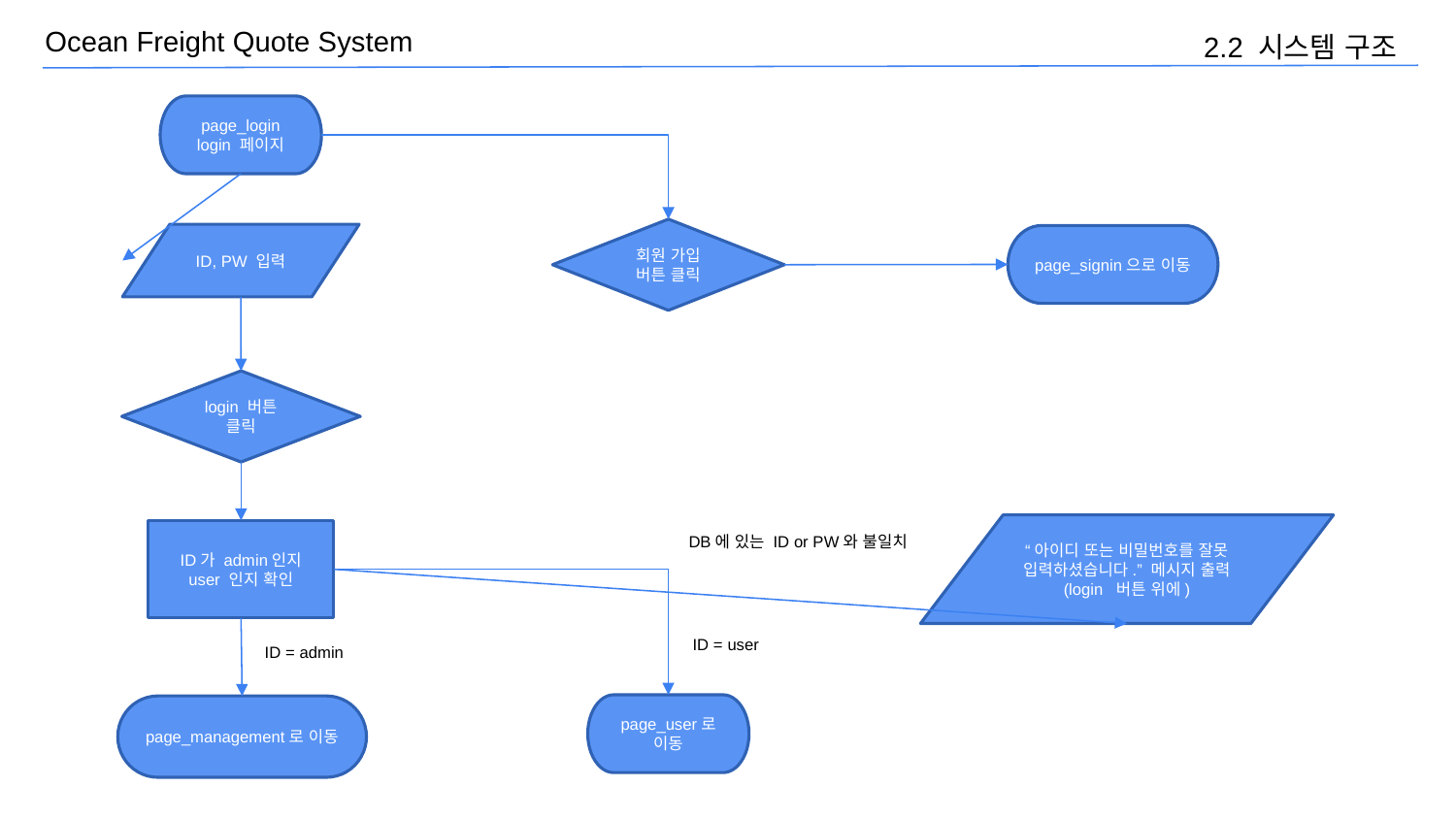

2.2 시스템 구조
page_login
login 페이지
회원 가입 버튼 클릭
ID, PW 입력
page_signin으로 이동
login 버튼 클릭
“아이디 또는 비밀번호를 잘못 입력하셨습니다.” 메시지 출력
(login  버튼 위에)
ID가 admin인지
user 인지 확인
DB에 있는 ID or PW와 불일치
ID = user
ID = admin
page_user로 이동
page_management로 이동